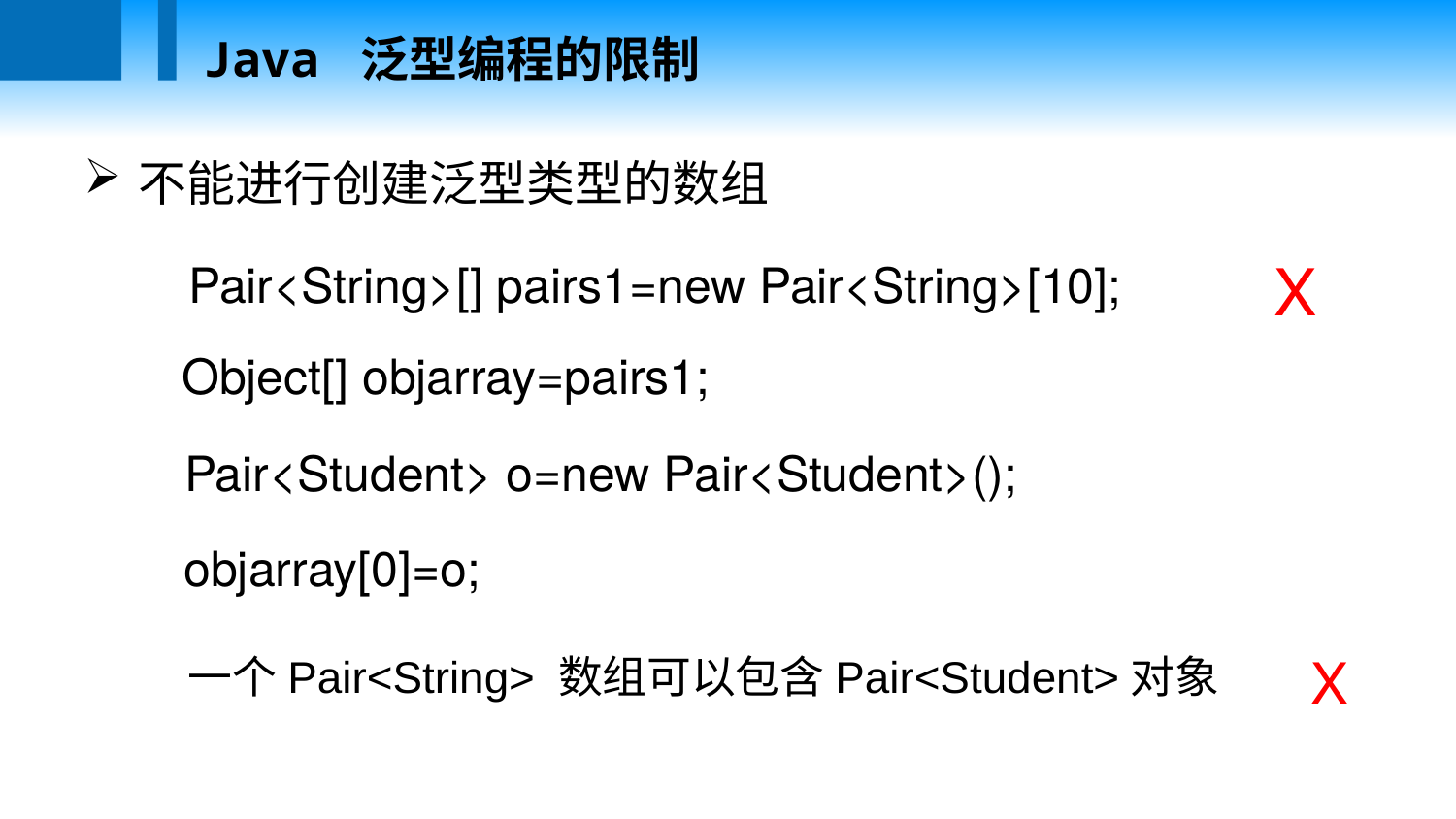

Java 泛型编程的限制
不能进行创建泛型类型的数组
X
Pair<String>[] pairs1=new Pair<String>[10];

Object[] objarray=pairs1;

Pair<Student> o=new Pair<Student>();
objarray[0]=o;
X
一个Pair<String> 数组可以包含Pair<Student>对象